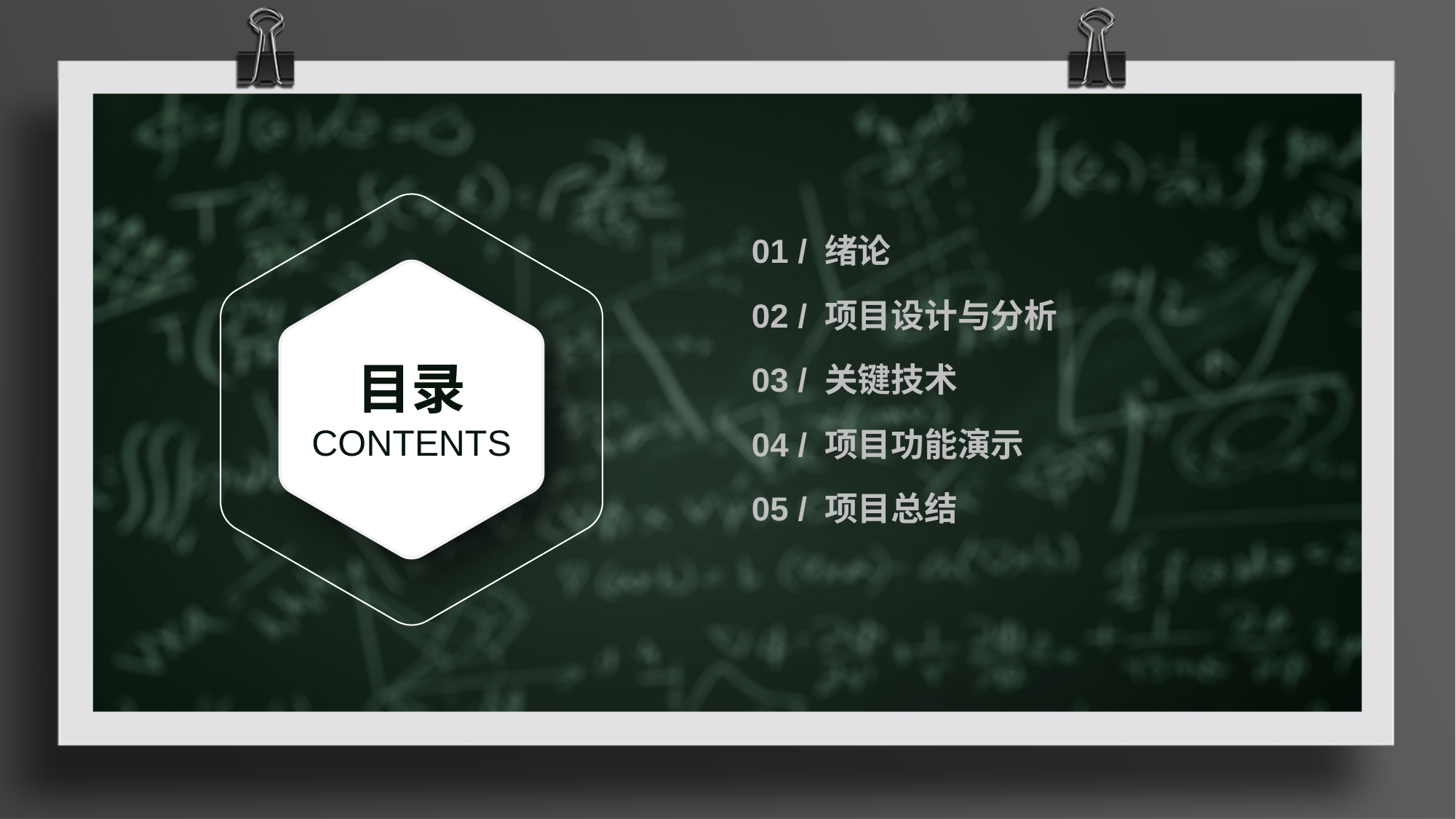

01 / 绪论

02 / 项目设计与分析
目录
CONTENTS
03 / 关键技术
04 / 项目功能演示
05 / 项目总结